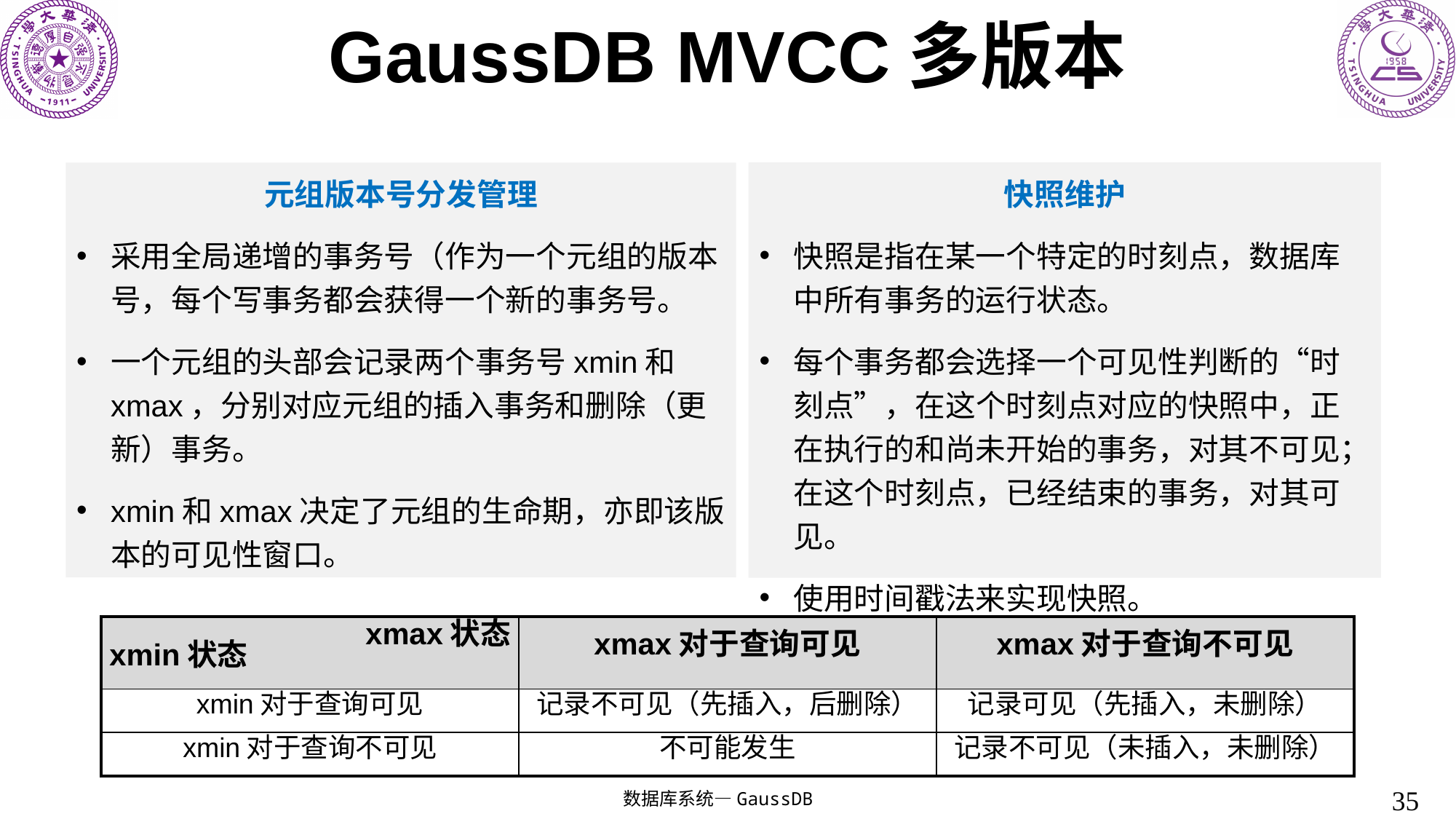

# GaussDB MVCC多版本
元组版本号分发管理
采用全局递增的事务号（作为一个元组的版本号，每个写事务都会获得一个新的事务号。
一个元组的头部会记录两个事务号xmin和xmax，分别对应元组的插入事务和删除（更新）事务。
xmin和xmax决定了元组的生命期，亦即该版本的可见性窗口。
快照维护
快照是指在某一个特定的时刻点，数据库中所有事务的运行状态。
每个事务都会选择一个可见性判断的“时刻点”，在这个时刻点对应的快照中，正在执行的和尚未开始的事务，对其不可见；在这个时刻点，已经结束的事务，对其可见。
使用时间戳法来实现快照。
| xmax状态 xmin状态 | xmax对于查询可见 | xmax对于查询不可见 |
| --- | --- | --- |
| xmin对于查询可见 | 记录不可见（先插入，后删除） | 记录可见（先插入，未删除） |
| xmin对于查询不可见 | 不可能发生 | 记录不可见（未插入，未删除） |
35
数据库系统—GaussDB